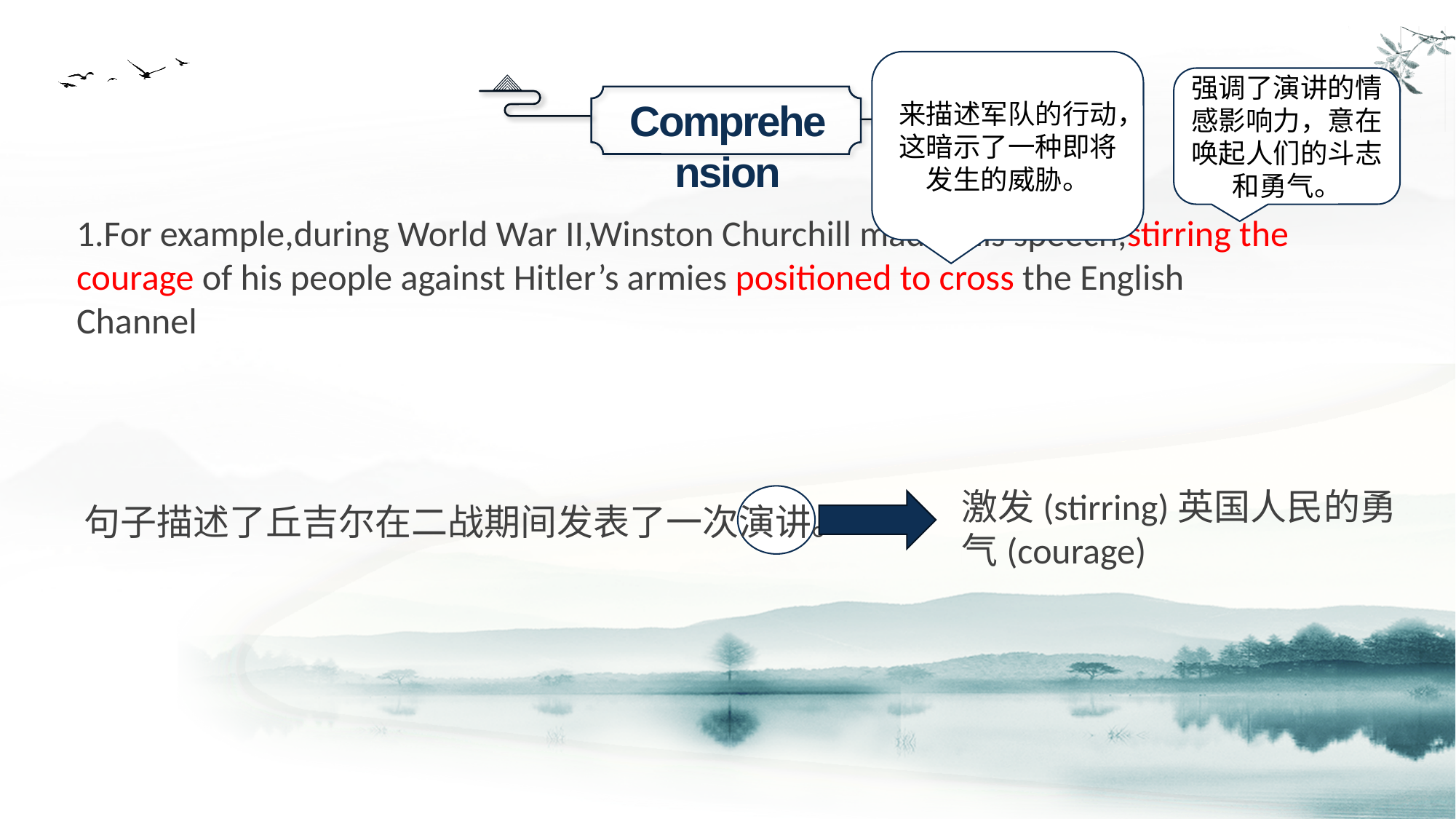

来描述军队的行动，这暗示了一种即将发生的威胁。
强调了演讲的情感影响力，意在唤起人们的斗志和勇气。
Comprehension
1.For example,during World War II,Winston Churchill made this speech,stirring the courage of his people against Hitler’s armies positioned to cross the English Channel
激发(stirring)英国人民的勇气(courage)

句子描述了丘吉尔在二战期间发表了一次演讲。